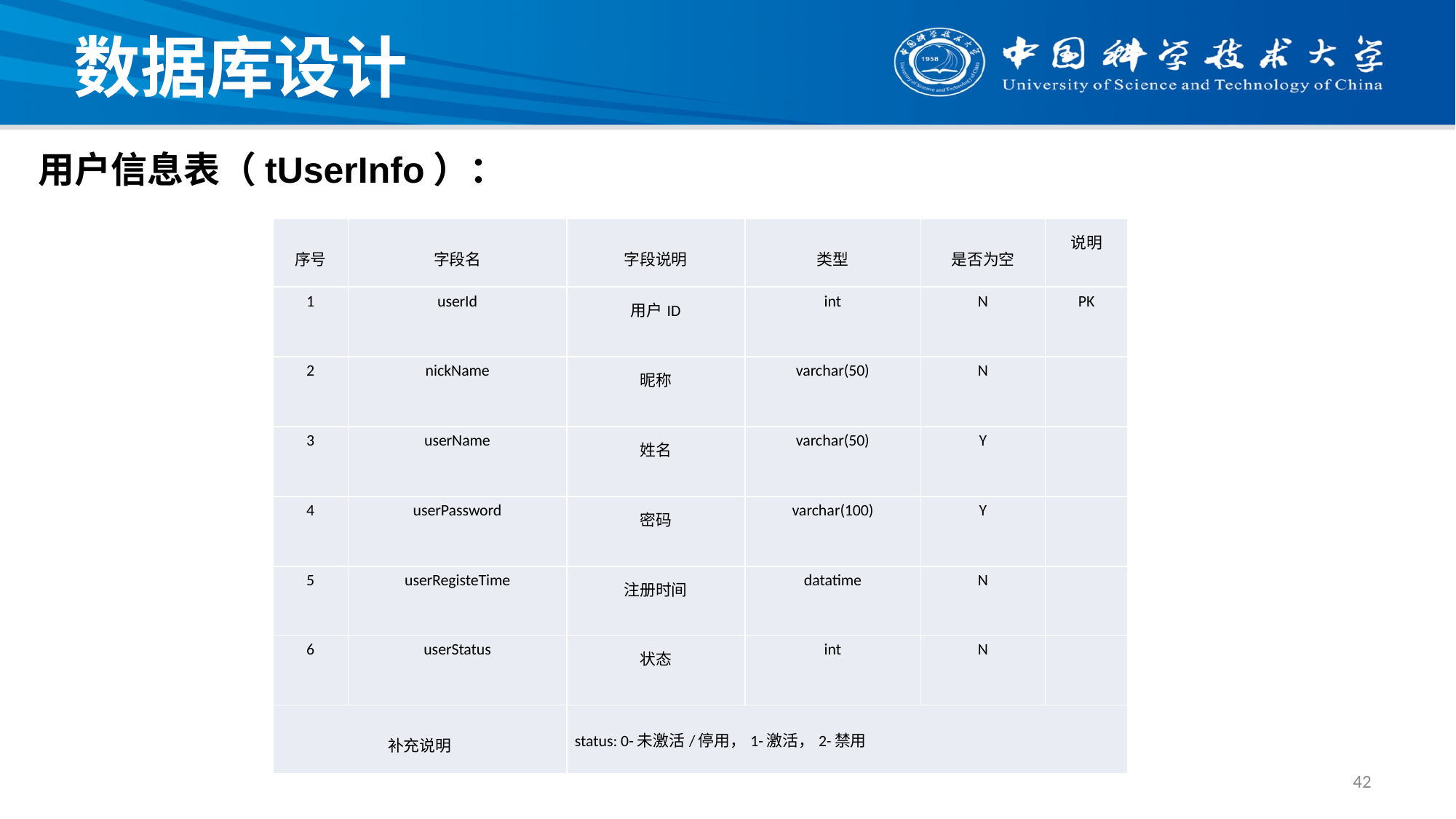

# 数据库设计
用户信息表（tUserInfo）：

| 序号 | 字段名 | 字段说明 | 类型 | 是否为空 | 说明 |
| --- | --- | --- | --- | --- | --- |
| 1 | userId | 用户ID | int | N | PK |
| 2 | nickName | 昵称 | varchar(50) | N |  |
| 3 | userName | 姓名 | varchar(50) | Y |  |
| 4 | userPassword | 密码 | varchar(100) | Y |  |
| 5 | userRegisteTime | 注册时间 | datatime | N |  |
| 6 | userStatus | 状态 | int | N |  |
| 补充说明 |  | status: 0-未激活/停用，1-激活，2-禁用 |  |  |  |
42